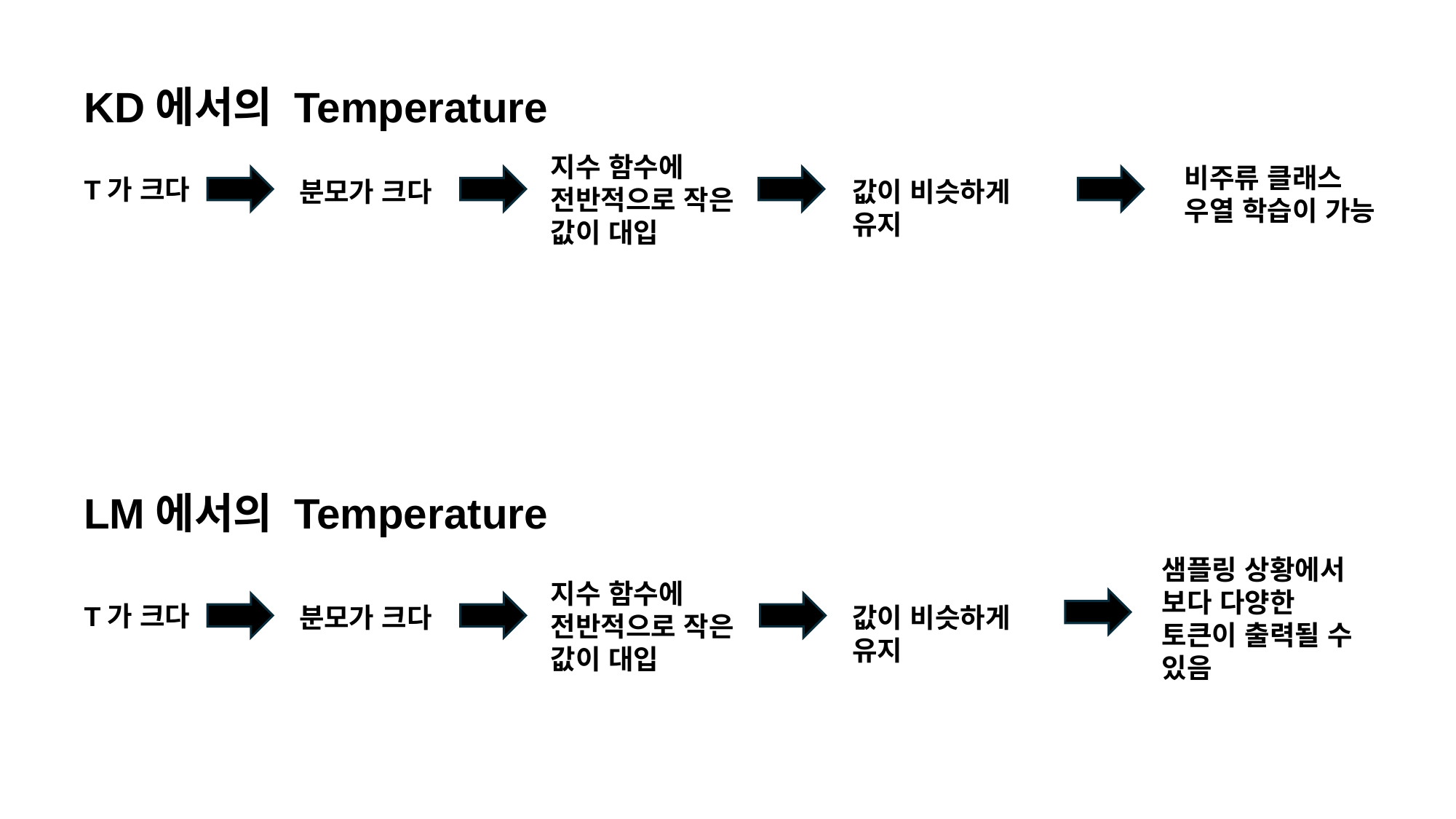

KD에서의 Temperature
지수 함수에 전반적으로 작은 값이 대입
비주류 클래스 우열 학습이 가능

T가 크다
분모가 크다
값이 비슷하게 유지
LM에서의 Temperature
샘플링 상황에서 보다 다양한 토큰이 출력될 수 있음
지수 함수에 전반적으로 작은 값이 대입

T가 크다
분모가 크다
값이 비슷하게 유지